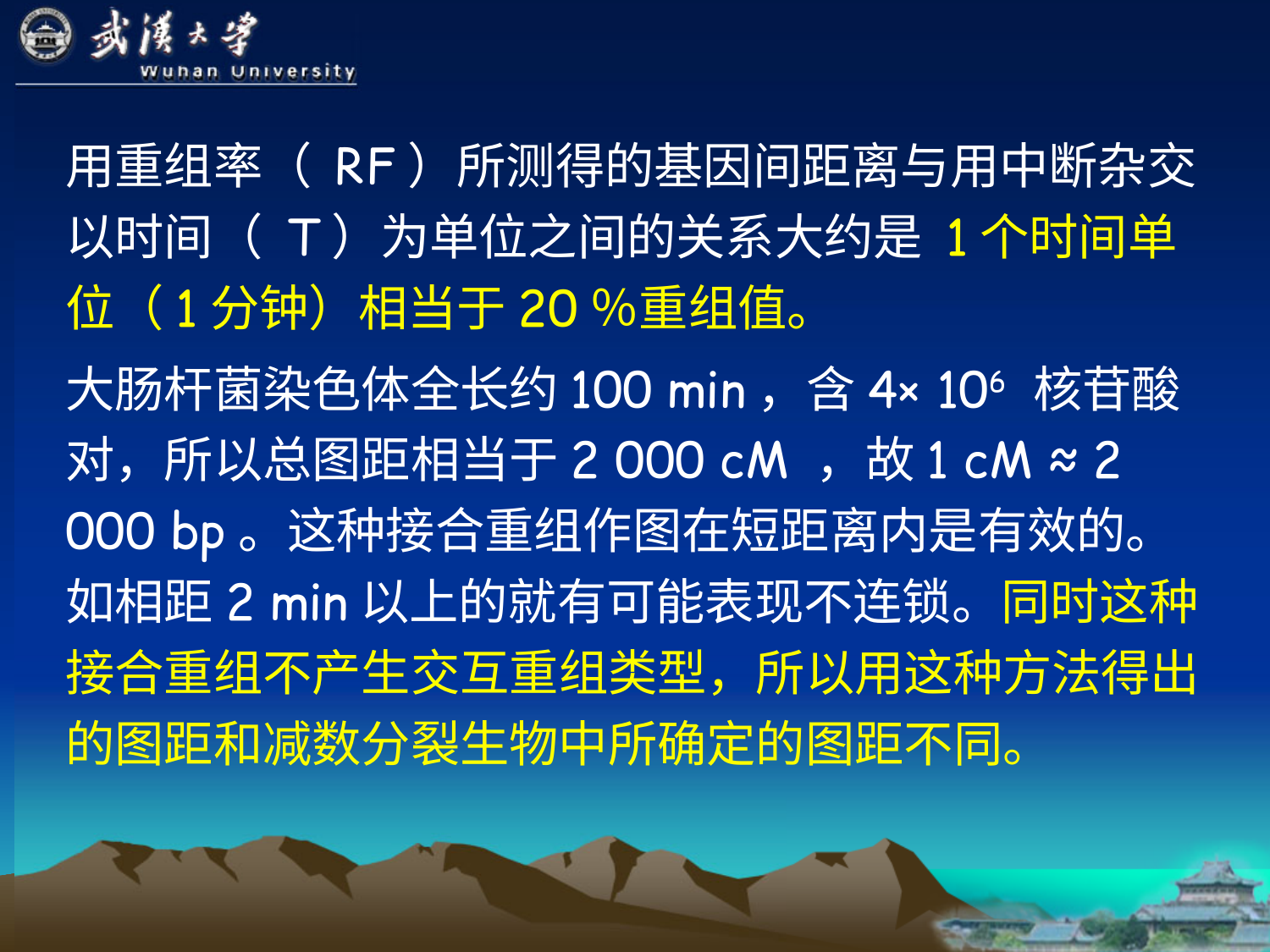

用重组率（ RF）所测得的基因间距离与用中断杂交以时间（ T）为单位之间的关系大约是 1个时间单位（1分钟）相当于20％重组值。
大肠杆菌染色体全长约100 min，含4× 106 核苷酸对，所以总图距相当于2 000 cM ，故1 cM ≈ 2 000 bp。这种接合重组作图在短距离内是有效的。如相距2 min以上的就有可能表现不连锁。同时这种接合重组不产生交互重组类型，所以用这种方法得出的图距和减数分裂生物中所确定的图距不同。